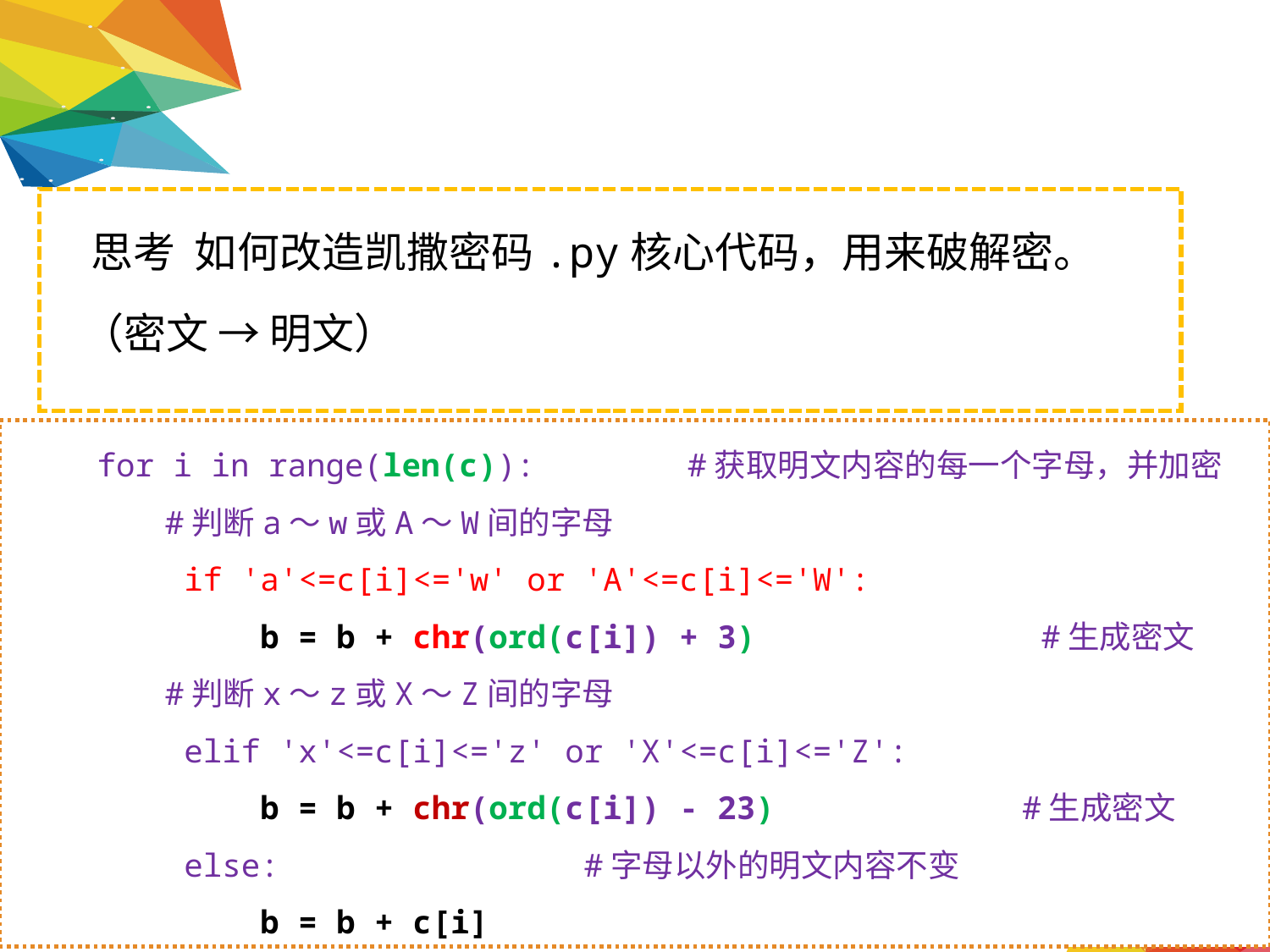

思考  如何改造凯撒密码.py核心代码，用来破解密。
  （密文 → 明文）
     for i in range(len(c)):        #获取明文内容的每一个字母，并加密
        #判断a～w或A～W间的字母
         if 'a'<=c[i]<='w' or 'A'<=c[i]<='W':
             b = b + chr(ord(c[i]) + 3)               #生成密文
        #判断x～z或X～Z间的字母
         elif 'x'<=c[i]<='z' or 'X'<=c[i]<='Z':
             b = b + chr(ord(c[i]) - 23)             #生成密文
         else:                #字母以外的明文内容不变
             b = b + c[i]